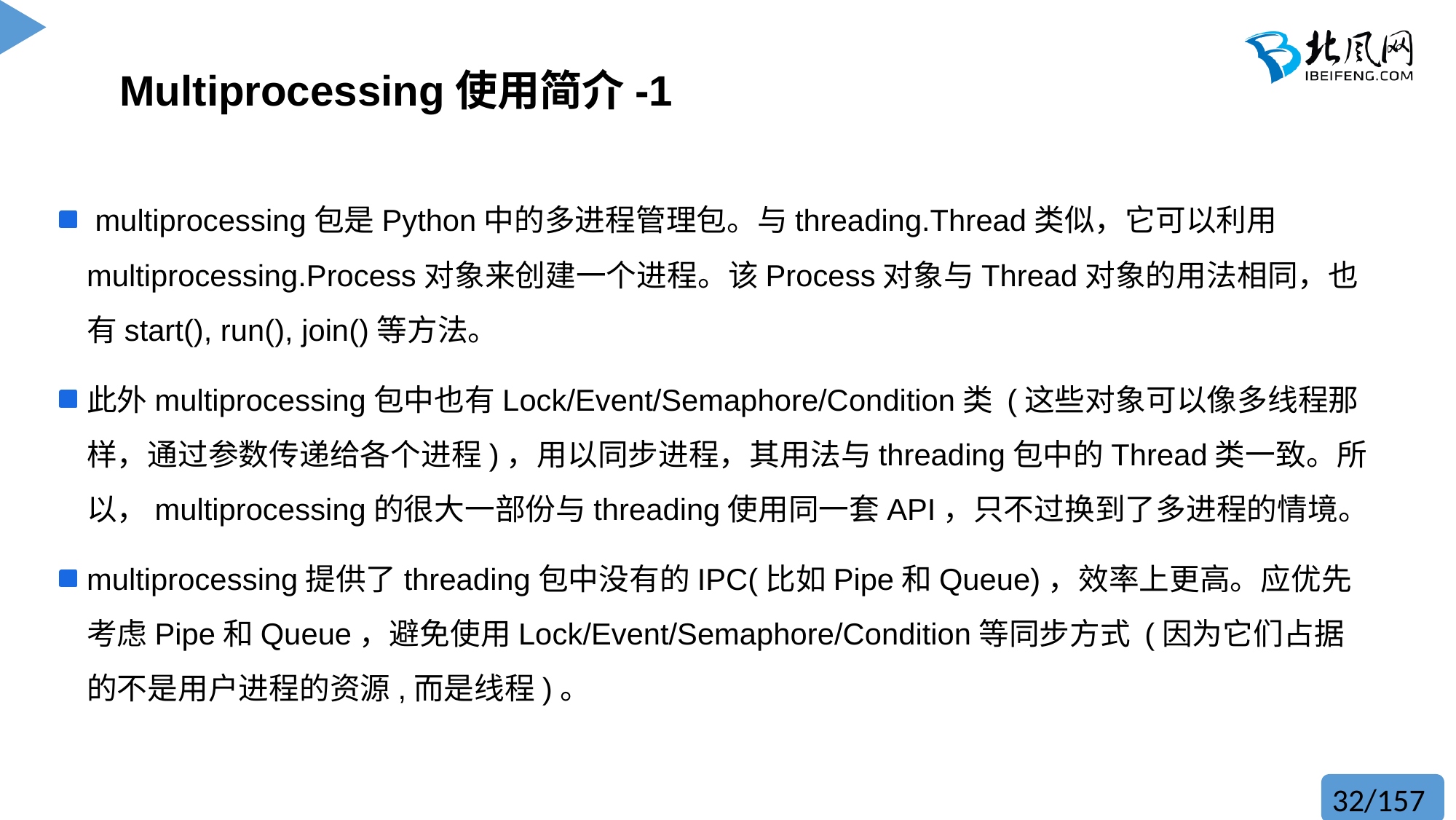

# Multiprocessing使用简介-1
 multiprocessing包是Python中的多进程管理包。与threading.Thread类似，它可以利用multiprocessing.Process对象来创建一个进程。该Process对象与Thread对象的用法相同，也有start(), run(), join()等方法。
此外multiprocessing包中也有Lock/Event/Semaphore/Condition类 (这些对象可以像多线程那样，通过参数传递给各个进程)，用以同步进程，其用法与threading包中的Thread类一致。所以，multiprocessing的很大一部份与threading使用同一套API，只不过换到了多进程的情境。
multiprocessing提供了threading包中没有的IPC(比如Pipe和Queue)，效率上更高。应优先考虑Pipe和Queue，避免使用Lock/Event/Semaphore/Condition等同步方式 (因为它们占据的不是用户进程的资源,而是线程)。